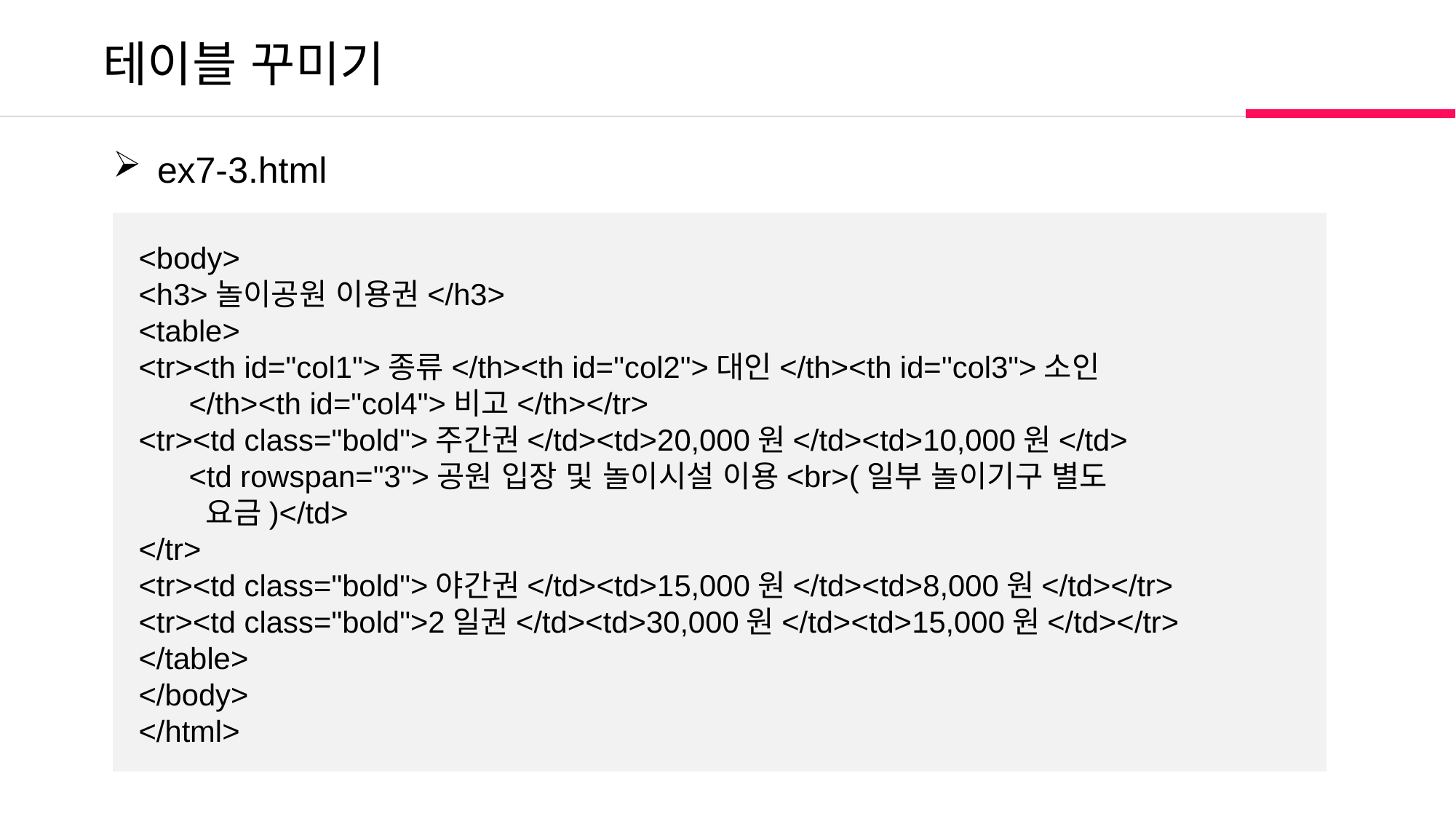

테이블 꾸미기

 ex7-3.html
<body>
<h3>놀이공원 이용권</h3>
<table>
<tr><th id="col1">종류</th><th id="col2">대인</th><th id="col3">소인
      </th><th id="col4">비고</th></tr>
<tr><td class="bold">주간권</td><td>20,000원</td><td>10,000원</td>
      <td rowspan="3">공원 입장 및 놀이시설 이용<br>(일부 놀이기구 별도
       요금)</td>
</tr>
<tr><td class="bold">야간권</td><td>15,000원</td><td>8,000원</td></tr>
<tr><td class="bold">2일권</td><td>30,000원</td><td>15,000원</td></tr>
</table>
</body>
</html>